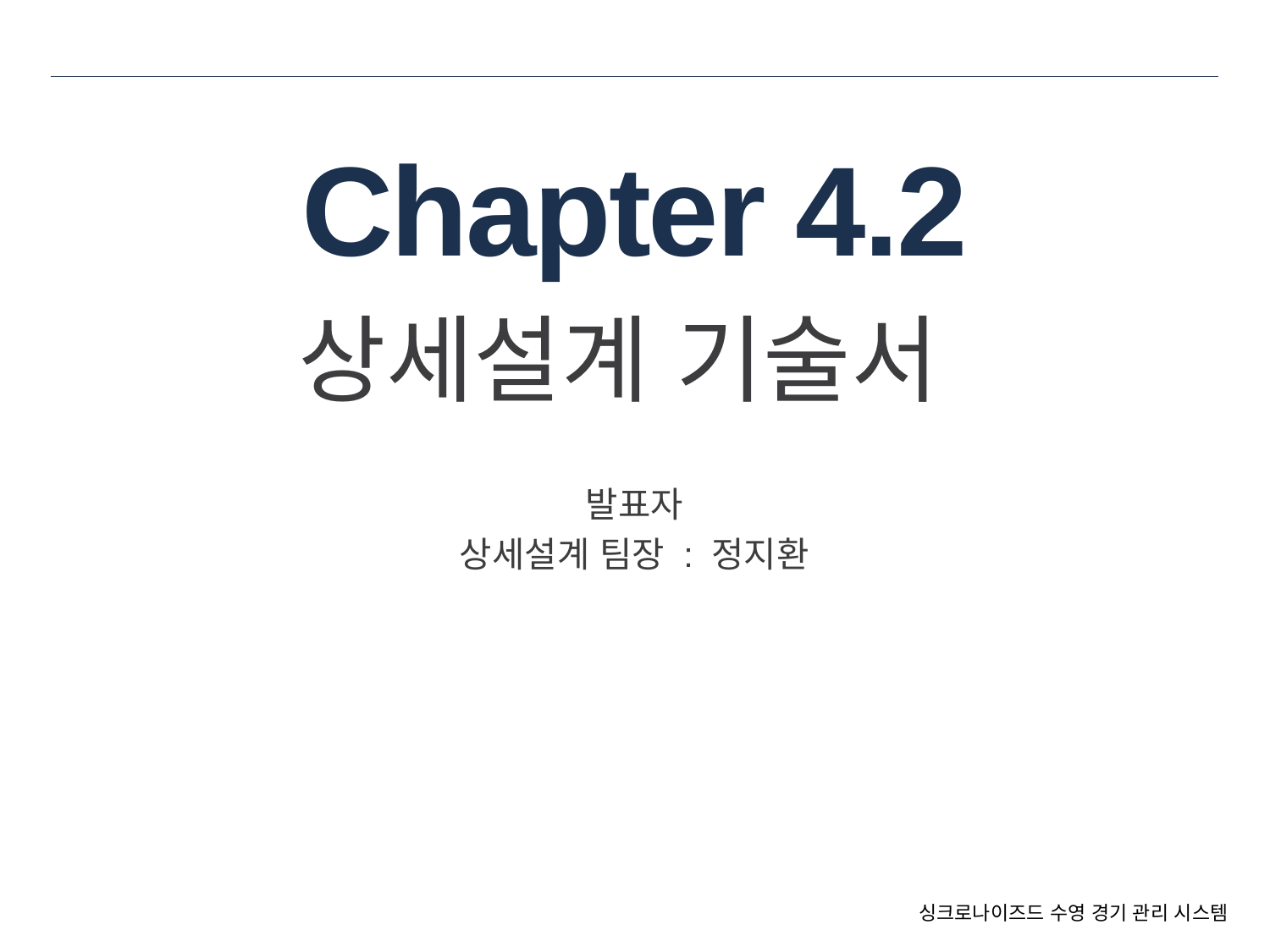

# Chapter 4.2
상세설계 기술서
발표자
상세설계 팀장 : 정지환
싱크로나이즈드 수영 경기 관리 시스템